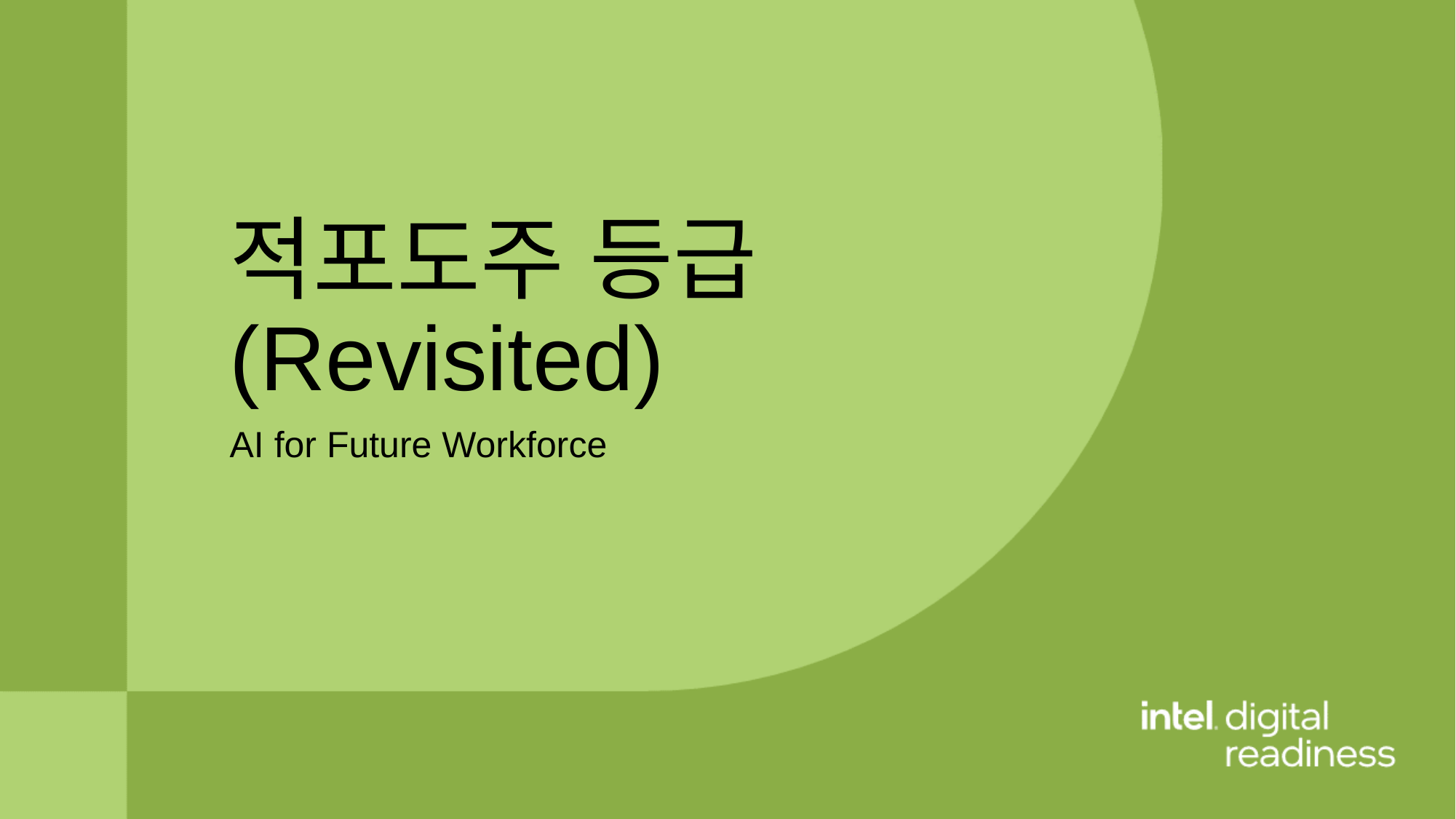

적포도주 등급
(Revisited)
AI for Future Workforce